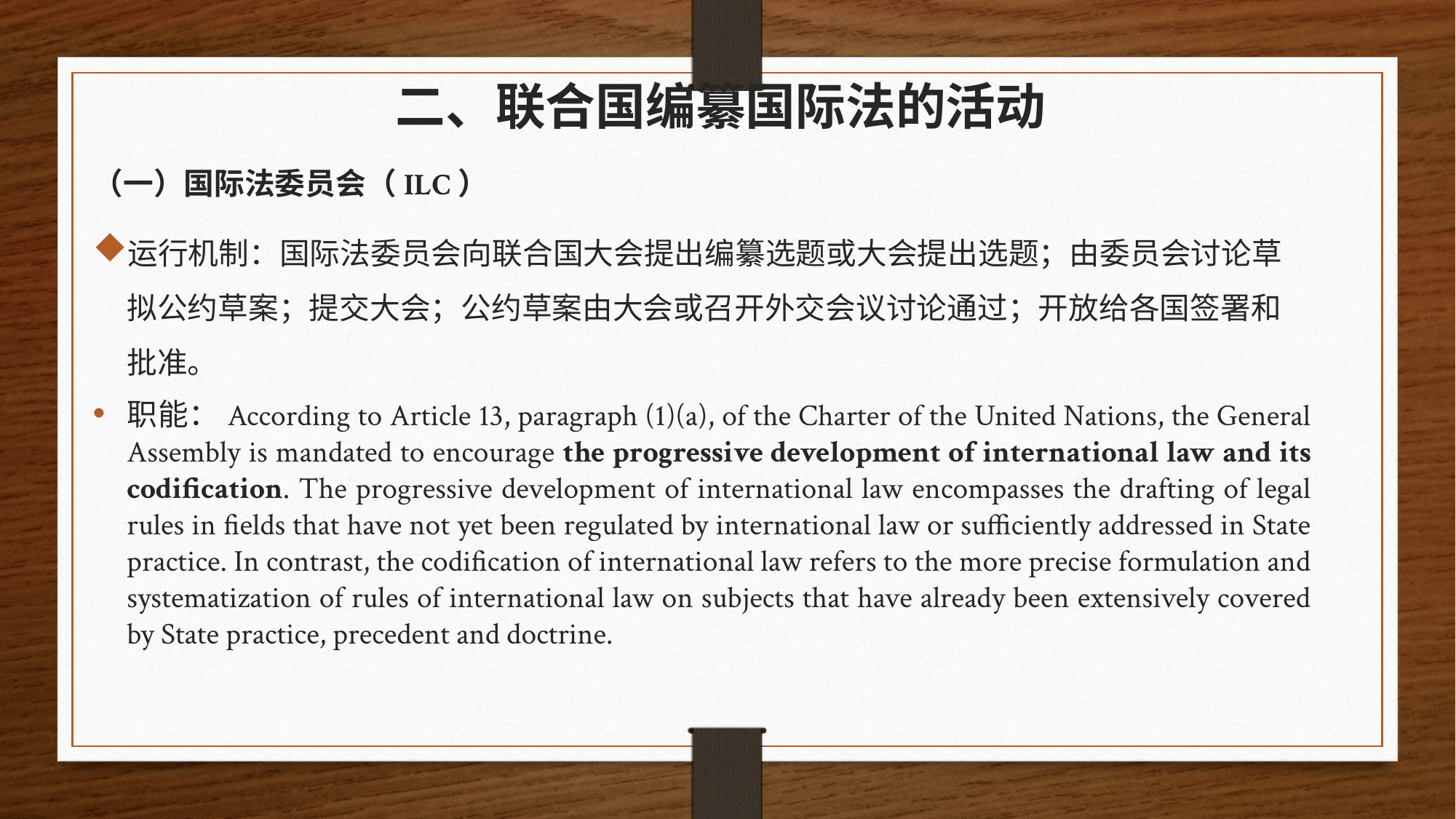

# 二、联合国编纂国际法的活动
（一）国际法委员会（ILC）
运行机制：国际法委员会向联合国大会提出编纂选题或大会提出选题；由委员会讨论草拟公约草案；提交大会；公约草案由大会或召开外交会议讨论通过；开放给各国签署和批准。
职能：According to Article 13, paragraph (1)(a), of the Charter of the United Nations, the General Assembly is mandated to encourage the progressive development of international law and its codification. The progressive development of international law encompasses the drafting of legal rules in fields that have not yet been regulated by international law or sufficiently addressed in State practice. In contrast, the codification of international law refers to the more precise formulation and systematization of rules of international law on subjects that have already been extensively covered by State practice, precedent and doctrine.